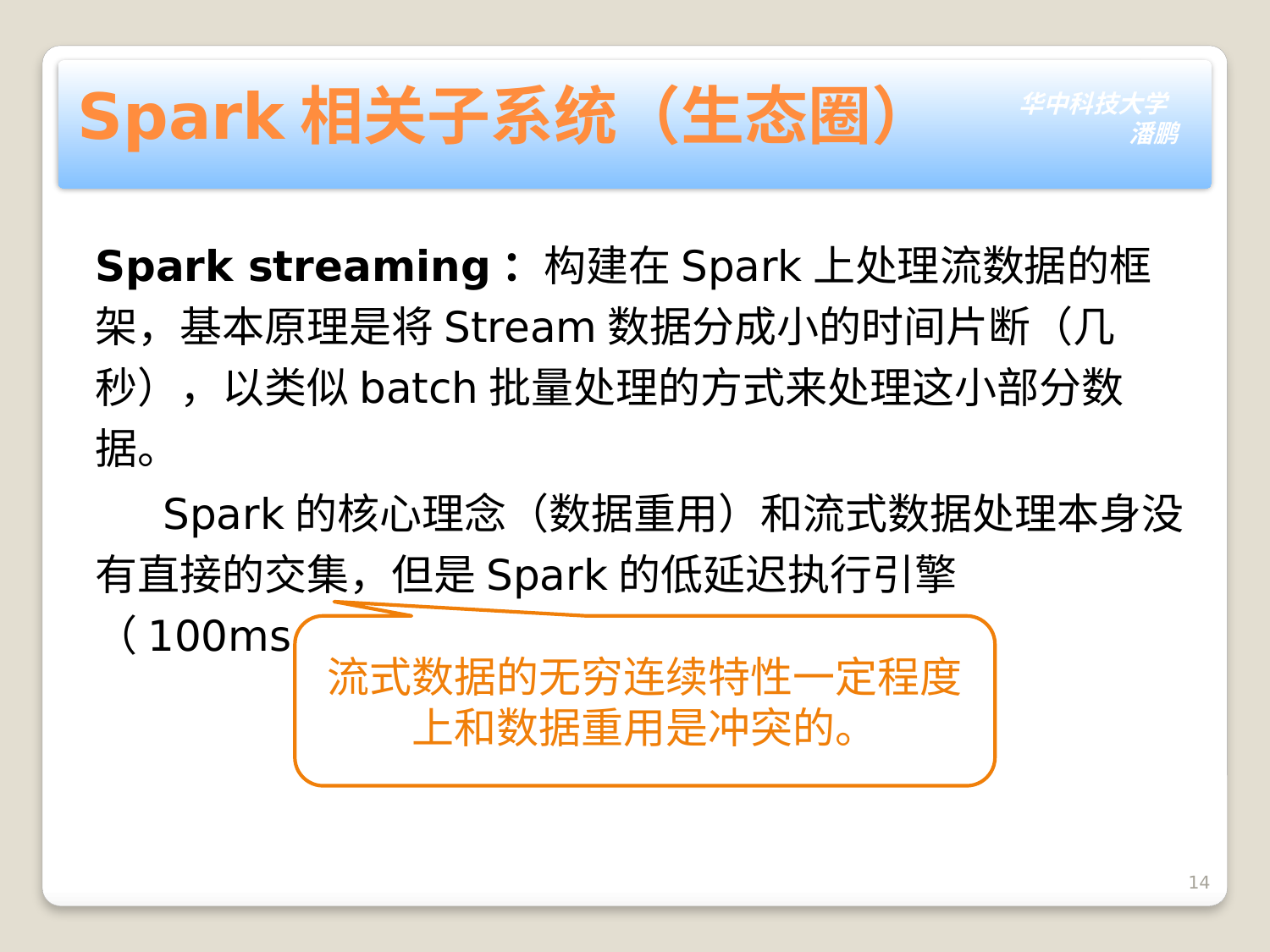

# Spark相关子系统（生态圈）
Spark streaming：构建在Spark上处理流数据的框架，基本原理是将Stream数据分成小的时间片断（几秒），以类似batch批量处理的方式来处理这小部分数据。
     Spark的核心理念（数据重用）和流式数据处理本身没有直接的交集，但是Spark的低延迟执行引擎（100ms+）使得它可以用于实时处理。
流式数据的无穷连续特性一定程度上和数据重用是冲突的。
14